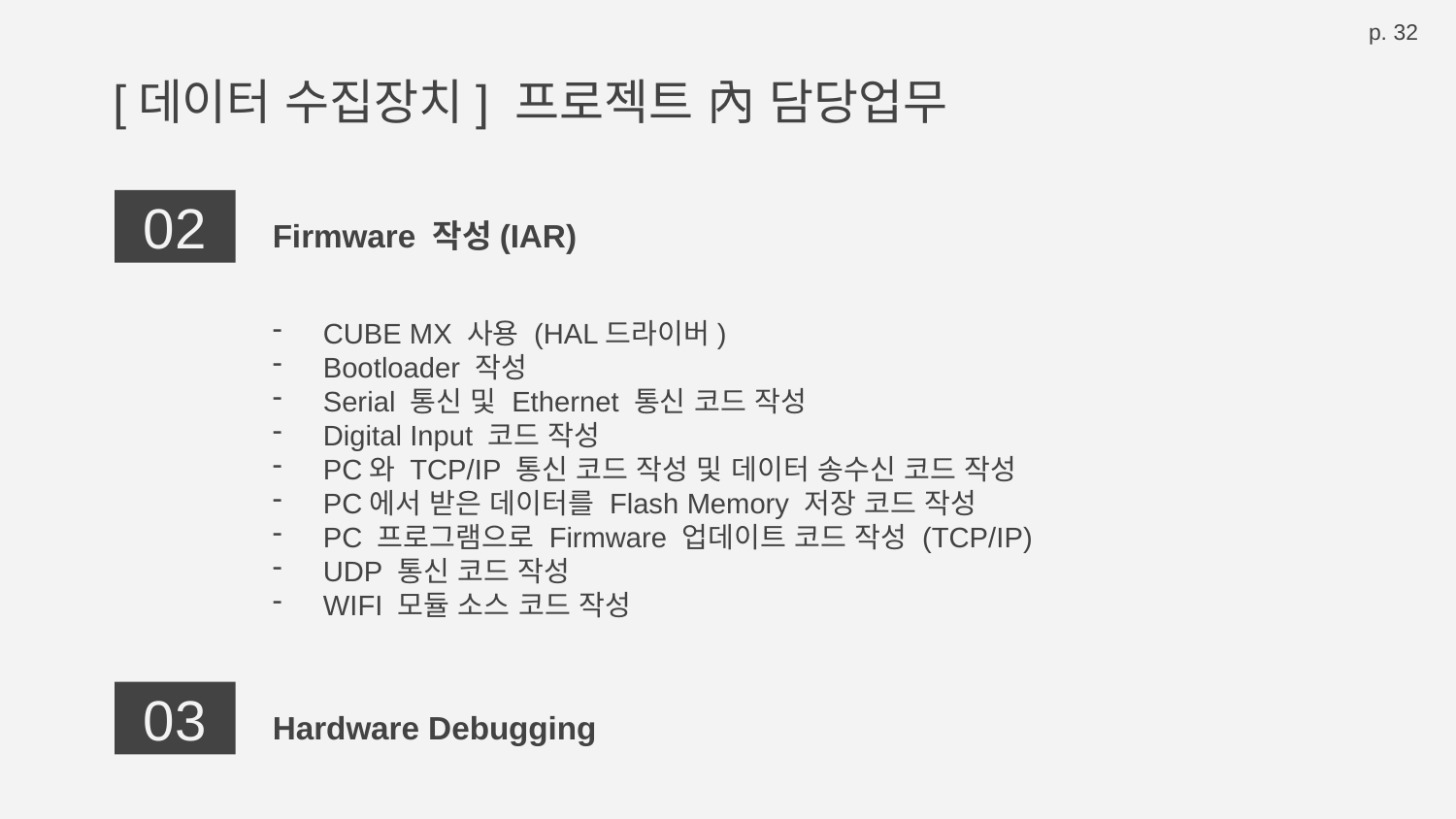

p. 32
# [데이터 수집장치] 프로젝트 內 담당업무
02
Firmware 작성(IAR)

CUBE MX 사용 (HAL드라이버)
Bootloader 작성
Serial 통신 및 Ethernet 통신 코드 작성
Digital Input 코드 작성
PC와 TCP/IP 통신 코드 작성 및 데이터 송수신 코드 작성
PC에서 받은 데이터를 Flash Memory 저장 코드 작성
PC 프로그램으로 Firmware 업데이트 코드 작성 (TCP/IP)
UDP 통신 코드 작성
WIFI 모듈 소스 코드 작성

03
Hardware Debugging